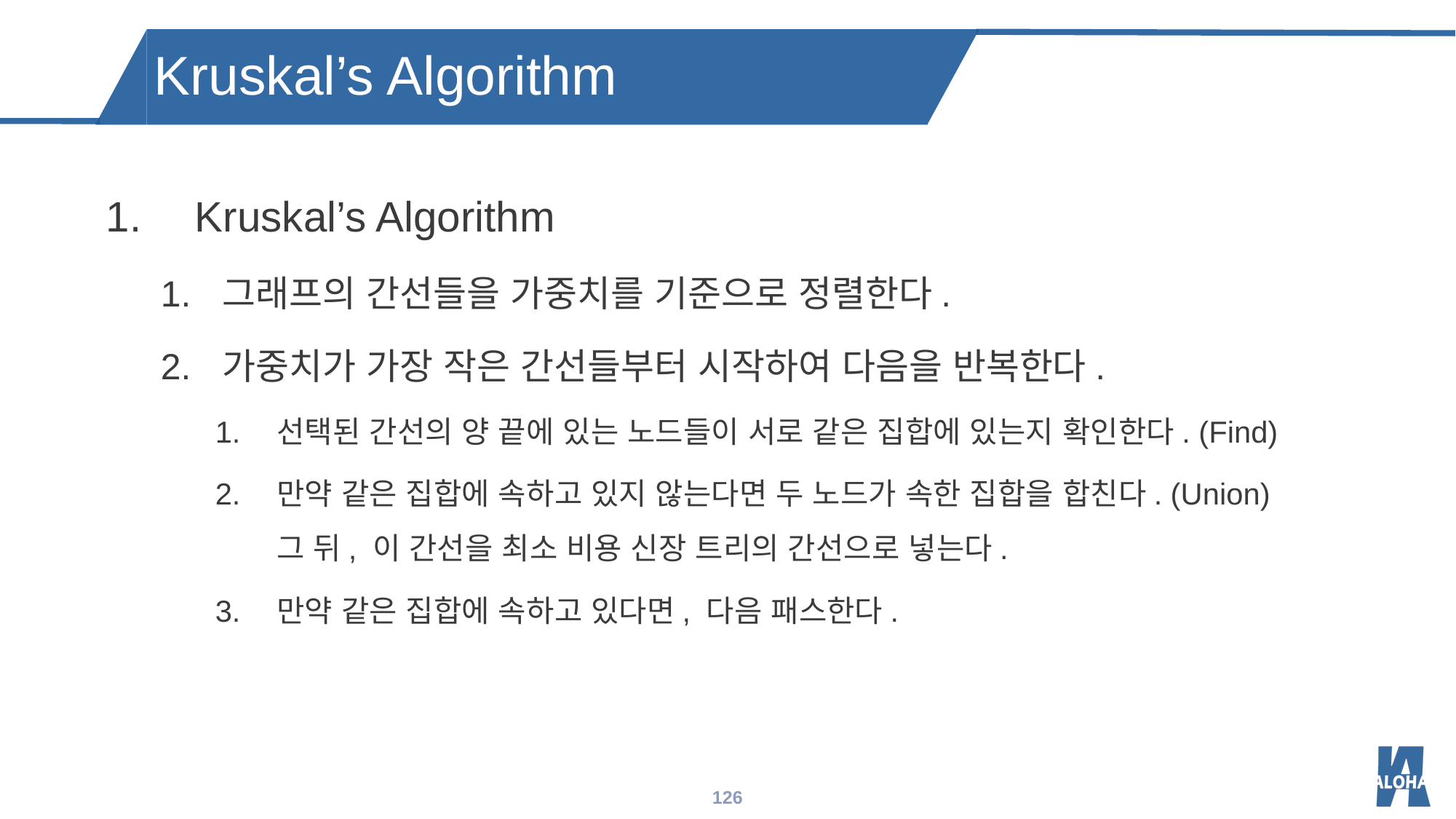

Kruskal’s Algorithm
Kruskal’s Algorithm
그래프의 간선들을 가중치를 기준으로 정렬한다.
가중치가 가장 작은 간선들부터 시작하여 다음을 반복한다.
선택된 간선의 양 끝에 있는 노드들이 서로 같은 집합에 있는지 확인한다. (Find)
만약 같은 집합에 속하고 있지 않는다면 두 노드가 속한 집합을 합친다. (Union)
그 뒤, 이 간선을 최소 비용 신장 트리의 간선으로 넣는다.
만약 같은 집합에 속하고 있다면, 다음 패스한다.
126